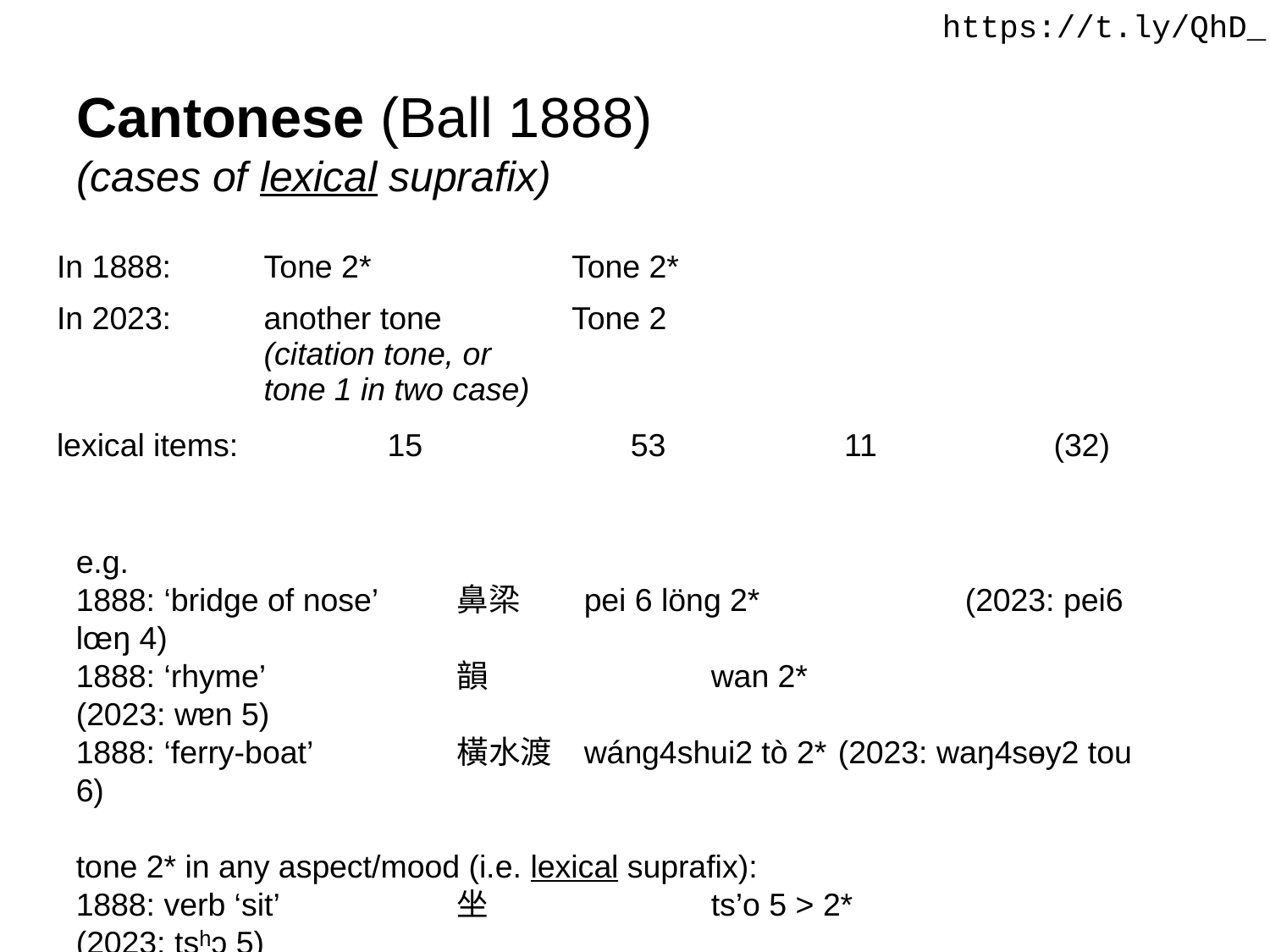

https://t.ly/QhD_
# Cantonese (Ball 1888) (cases of lexical suprafix)
| In 1888: | Tone 2\* | Tone 2\* |  |  |
| --- | --- | --- | --- | --- |
| In 2023: | another tone (citation tone, or tone 1 in two case) | Tone 2 |  |  |
| lexical items: | 15 | 53 | 11 | (32) |
|  |  |  |  |  |
e.g.
1888: ‘bridge of nose’ 	鼻梁 	pei 6 löng 2* 		(2023: pei6 lœŋ 4)
1888: ‘rhyme’ 		韻 		wan 2*			(2023: wɐn 5)
1888: ‘ferry-boat’ 		橫水渡 	wáng4shui2 tò 2* 	(2023: waŋ4sɵy2 tou 6)

tone 2* in any aspect/mood (i.e. lexical suprafix):
1888: verb ‘sit’ 		坐 		ts’o 5 > 2*		(2023: tsʰɔ 5)
1888: adj. ‘heavy’ 	重 		ch’ung 5 > 2* 	(2023: tsʰʊŋ 5)